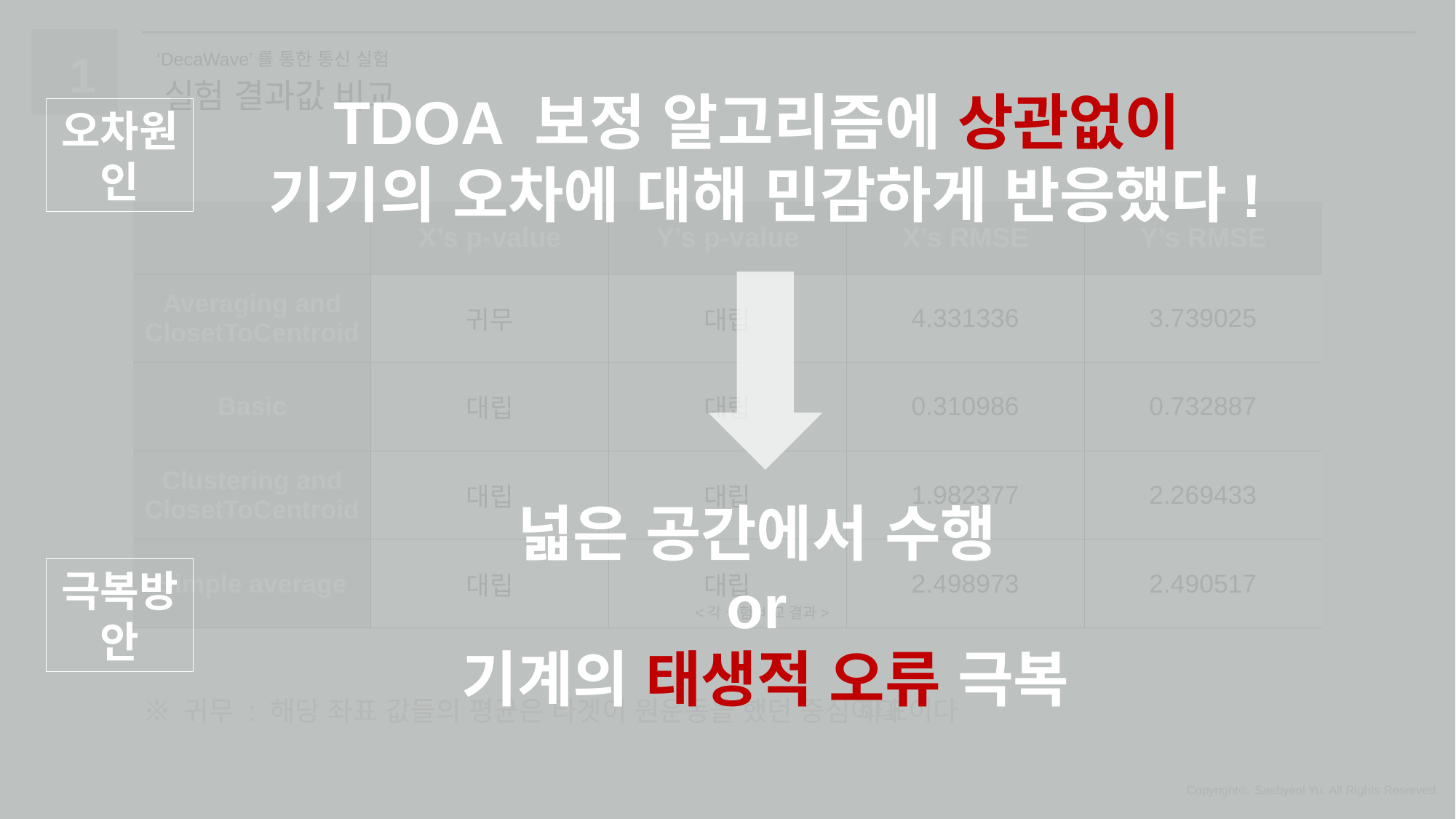

1
‘DecaWave’를 통한 통신 실험
실험 결과값 비교
TDOA 보정 알고리즘에 상관없이
기기의 오차에 대해 민감하게 반응했다!
오차원인
|  | X’s p-value | Y’s p-value | X’s RMSE | Y’s RMSE |
| --- | --- | --- | --- | --- |
| Averaging and ClosetToCentroid | 귀무 | 대립 | 4.331336 | 3.739025 |
| Basic | 대립 | 대립 | 0.310986 | 0.732887 |
| Clustering and ClosetToCentroid | 대립 | 대립 | 1.982377 | 2.269433 |
| Simple average | 대립 | 대립 | 2.498973 | 2.490517 |

넓은 공간에서 수행
or
기계의 태생적 오류 극복
극복방안
<각 실험 비교 결과>
<각 실험 비교 결과>
※ 귀무 : 해당 좌표 값들의 평균은 타겟이 원운동을 했던 중심 좌표이다
※ 귀무 : 해당 좌표 값들의 평균은 타겟이 원운동을 했던 중심이다
Copyrightⓒ. Saebyeol Yu. All Rights Reserved.
Copyrightⓒ. Saebyeol Yu. All Rights Reserved.